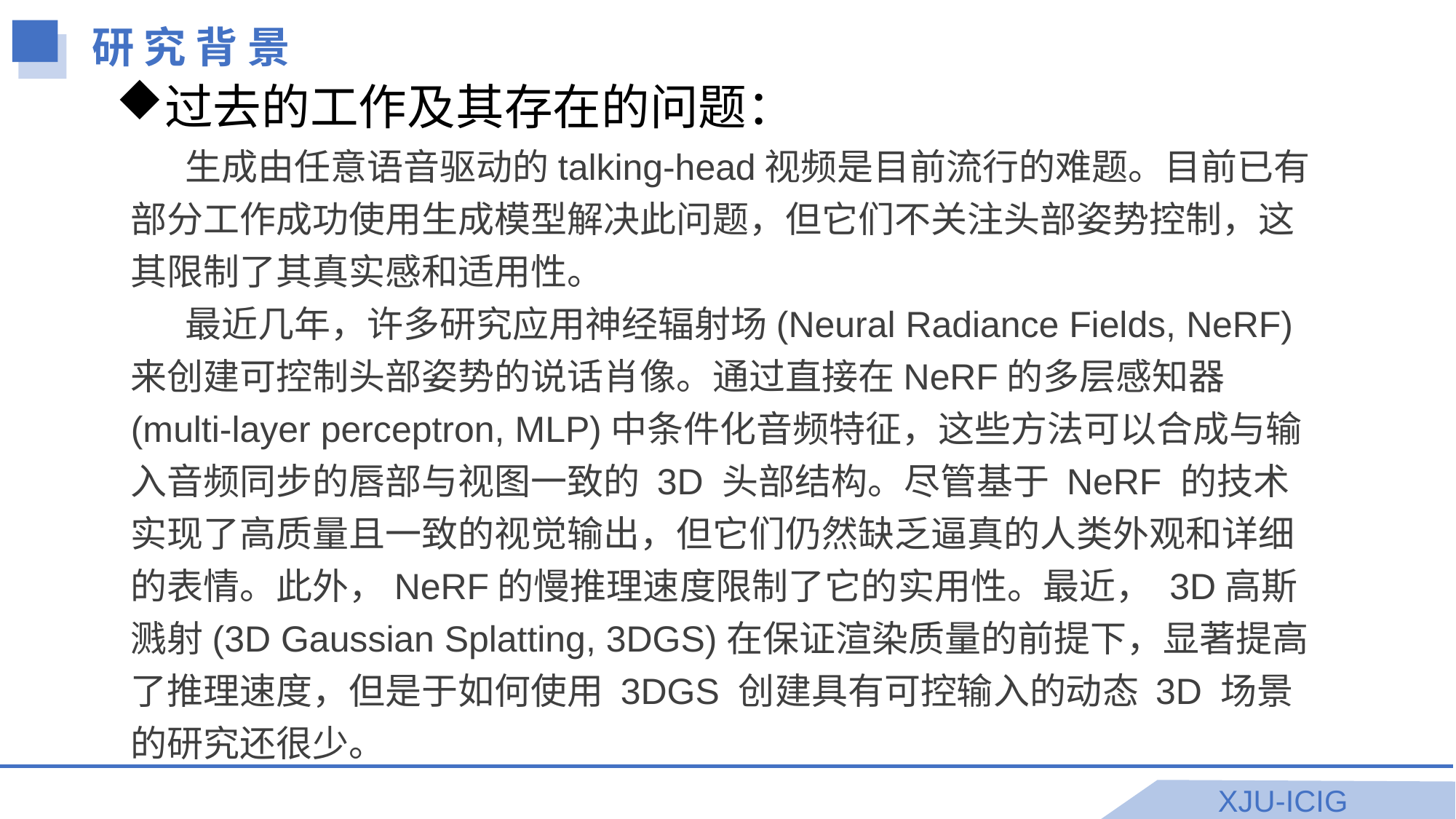

研 究 背 景

过去的工作及其存在的问题：
生成由任意语音驱动的talking-head视频是目前流行的难题。目前已有部分工作成功使用生成模型解决此问题，但它们不关注头部姿势控制，这其限制了其真实感和适用性。
最近几年，许多研究应用神经辐射场(Neural Radiance Fields, NeRF)来创建可控制头部姿势的说话肖像。通过直接在NeRF的多层感知器(multi-layer perceptron, MLP)中条件化音频特征，这些方法可以合成与输入音频同步的唇部与视图一致的 3D 头部结构。尽管基于 NeRF 的技术实现了高质量且一致的视觉输出，但它们仍然缺乏逼真的人类外观和详细的表情。此外，NeRF的慢推理速度限制了它的实用性。最近， 3D高斯溅射(3D Gaussian Splatting, 3DGS)在保证渲染质量的前提下，显著提高了推理速度，但是于如何使用 3DGS 创建具有可控输入的动态 3D 场景的研究还很少。
XJU-ICIG